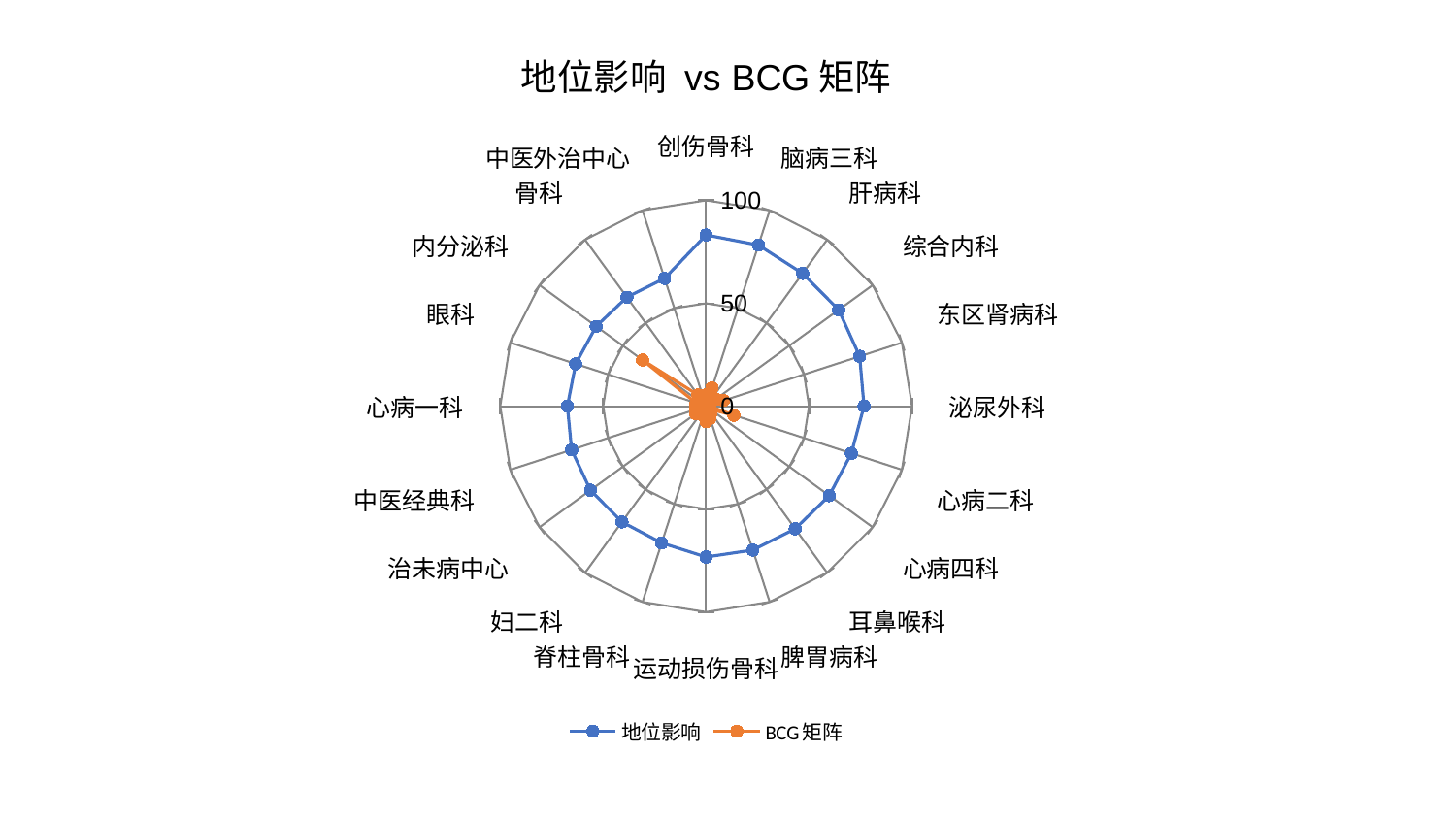

### Chart: 地位影响 vs BCG矩阵

| Category | 地位影响 | BCG矩阵 |
|---|---|---|
| 创伤骨科 | 83.21189990580868 | 5.422070346312142 |
| 脑病三科 | 82.30289378865035 | 9.365139365319676 |
| 肝病科 | 79.74504373065048 | 4.442582423293836 |
| 综合内科 | 79.6035475756267 | 5.703630036505306 |
| 东区肾病科 | 78.42923977099908 | 8.907798386749604 |
| 泌尿外科 | 76.70873309524377 | 1.5896056885742076 |
| 心病二科 | 74.20422487763614 | 14.183771585618265 |
| 心病四科 | 73.93945752245568 | 2.6105075912099465 |
| 耳鼻喉科 | 73.61917967211107 | 4.103666780904913 |
| 脾胃病科 | 73.48620757360807 | 6.1946645019857725 |
| 运动损伤骨科 | 73.27462354651638 | 7.553396174520592 |
| 脊柱骨科 | 69.85749512689549 | 4.597607735238085 |
| 妇二科 | 69.52896617677325 | 3.801385476393216 |
| 治未病中心 | 69.4596934366743 | 6.127646364289714 |
| 中医经典科 | 68.680169804141 | 5.527868027107198 |
| 心病一科 | 67.37608292896364 | 4.8595579564313525 |
| 眼科 | 66.59927234486295 | 5.108337345115093 |
| 内分泌科 | 66.01889464093341 | 38.20292907102535 |
| 骨科 | 65.47691933310065 | 6.759592677072523 |
| 中医外治中心 | 65.27776211080493 | 4.395048848123897 |
101